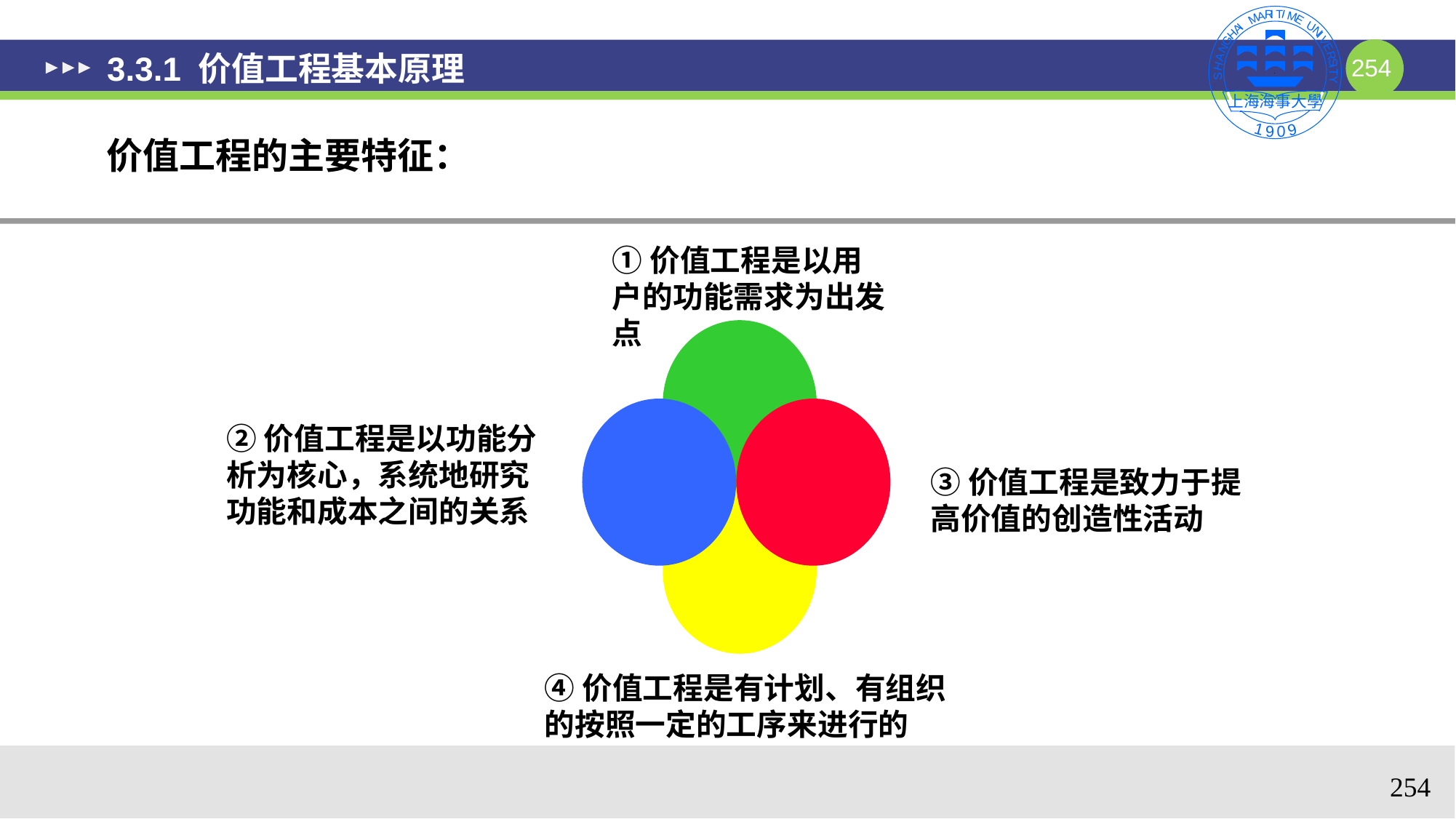

# 3.3.1 价值工程基本原理
价值工程的主要特征：

①价值工程是以用户的功能需求为出发点

②价值工程是以功能分析为核心，系统地研究功能和成本之间的关系
③价值工程是致力于提高价值的创造性活动

④价值工程是有计划、有组织的按照一定的工序来进行的

254
254